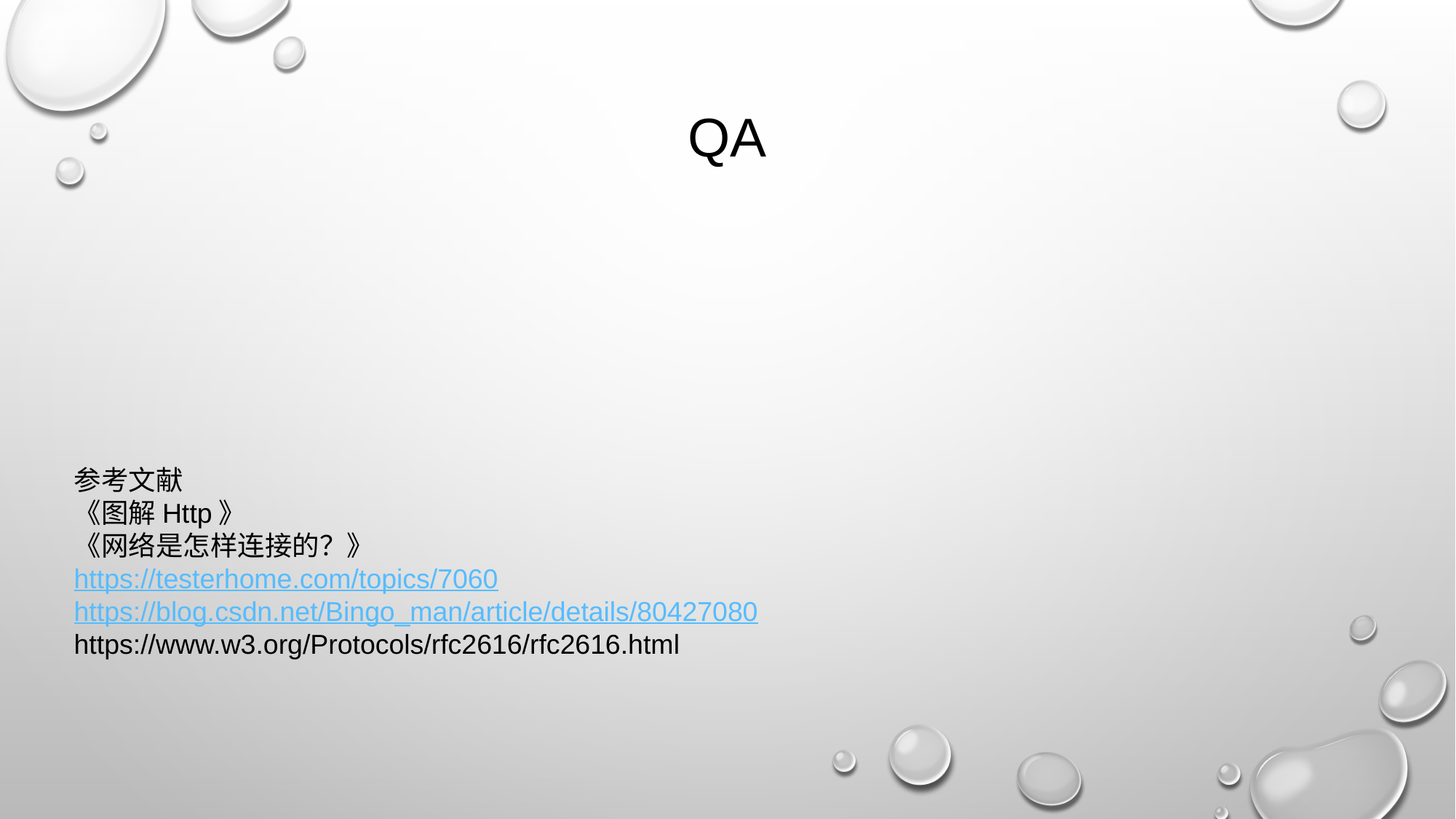

# QA
参考文献
《图解Http》
《网络是怎样连接的？》
https://testerhome.com/topics/7060
https://blog.csdn.net/Bingo_man/article/details/80427080
https://www.w3.org/Protocols/rfc2616/rfc2616.html